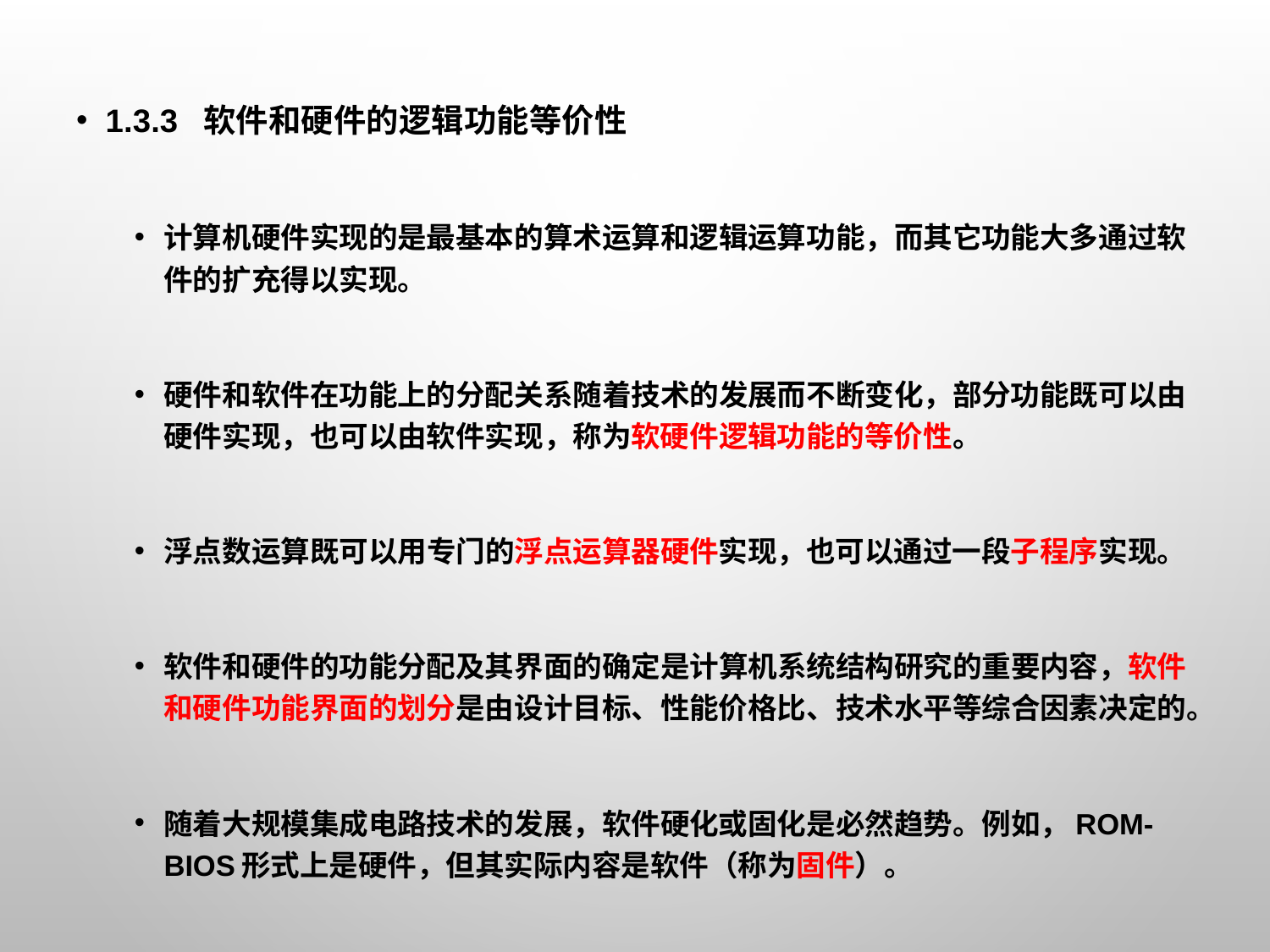

1.3.3  软件和硬件的逻辑功能等价性

计算机硬件实现的是最基本的算术运算和逻辑运算功能，而其它功能大多通过软件的扩充得以实现。

硬件和软件在功能上的分配关系随着技术的发展而不断变化，部分功能既可以由硬件实现，也可以由软件实现，称为软硬件逻辑功能的等价性。

浮点数运算既可以用专门的浮点运算器硬件实现，也可以通过一段子程序实现。

软件和硬件的功能分配及其界面的确定是计算机系统结构研究的重要内容，软件和硬件功能界面的划分是由设计目标、性能价格比、技术水平等综合因素决定的。

随着大规模集成电路技术的发展，软件硬化或固化是必然趋势。例如，ROM-BIOS形式上是硬件，但其实际内容是软件（称为固件）。